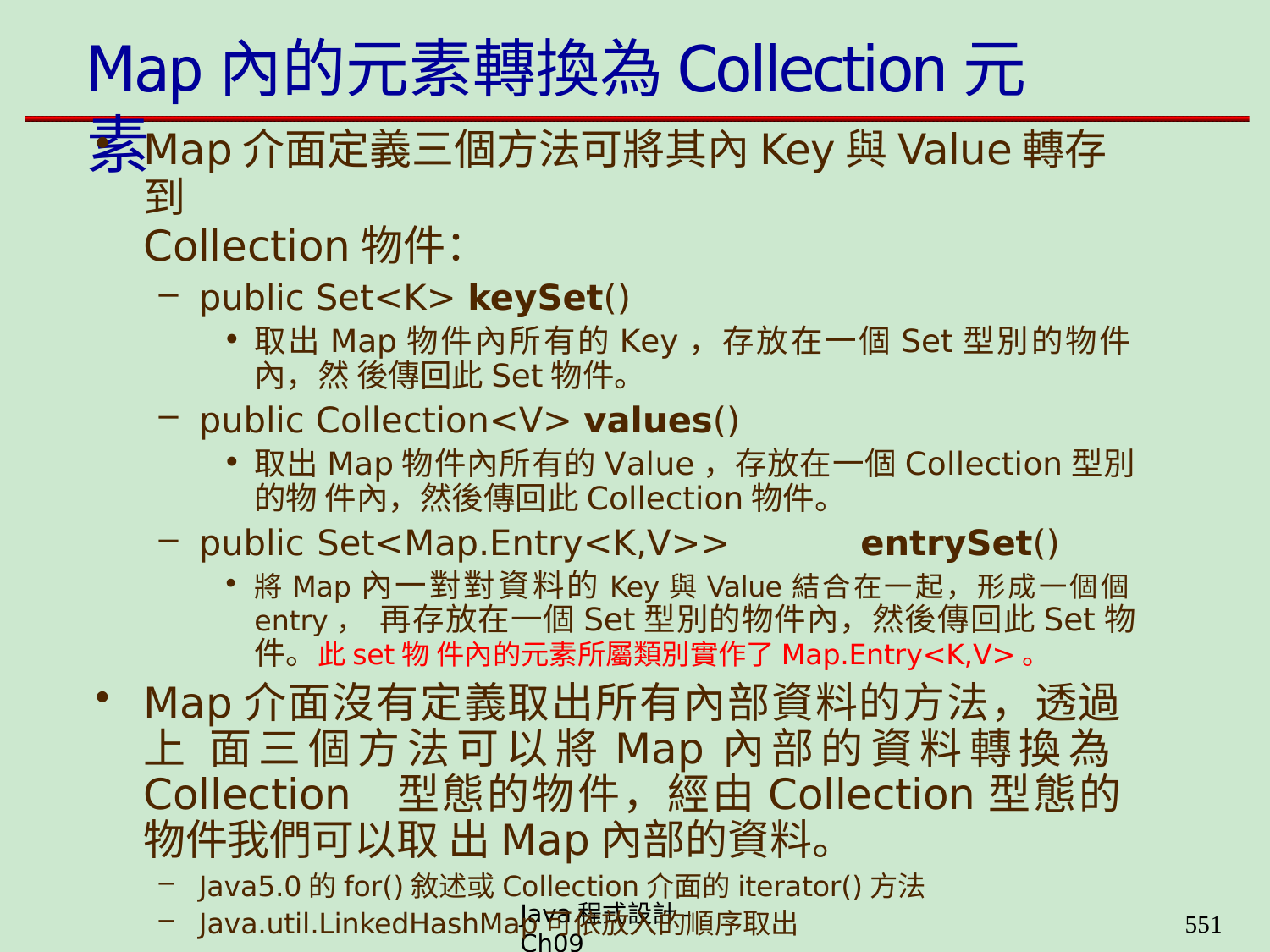

# Map內的元素轉換為Collection元素
Map介面定義三個方法可將其內Key與Value轉存到
Collection物件：
public Set<K> keySet()
取出Map物件內所有的Key，存放在一個Set型別的物件內，然 後傳回此Set物件。
public Collection<V> values()
取出Map物件內所有的Value，存放在一個Collection型別的物 件內，然後傳回此Collection物件。
public Set<Map.Entry<K,V>>	entrySet()
將Map內一對對資料的Key與Value結合在一起，形成一個個entry，  再存放在一個Set型別的物件內，然後傳回此Set物件。此set物 件內的元素所屬類別實作了Map.Entry<K,V>。
Map介面沒有定義取出所有內部資料的方法，透過上 面三個方法可以將Map內部的資料轉換為Collection  型態的物件，經由Collection型態的物件我們可以取 出Map內部的資料。
Java5.0的for()敘述或Collection介面的iterator()方法
Java.util.LinkedHashMap可依放入的順序取出
Java程式設計-Ch09
551